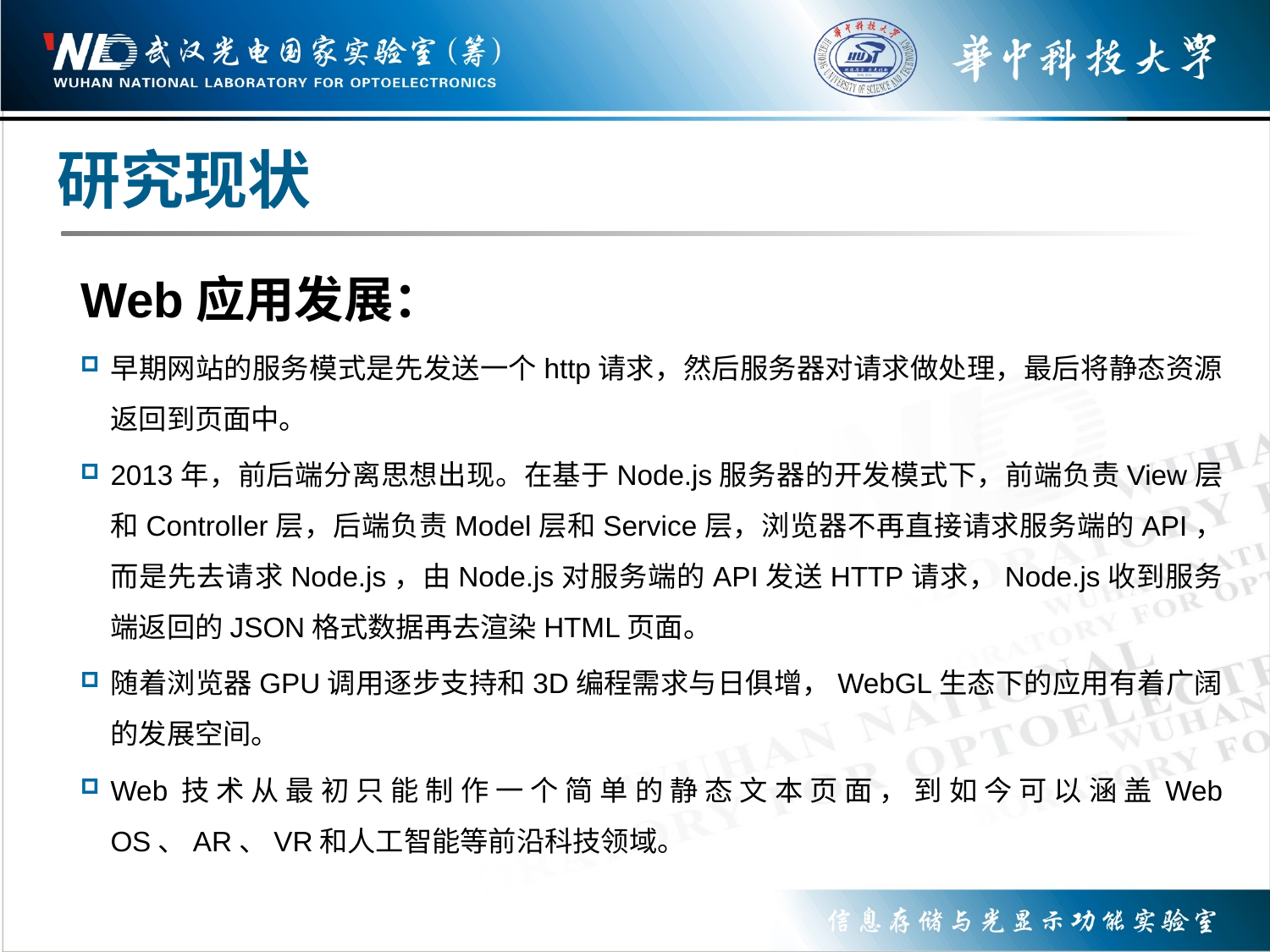

研究现状
Web应用发展：
早期网站的服务模式是先发送一个http请求，然后服务器对请求做处理，最后将静态资源返回到页面中。
2013年，前后端分离思想出现。在基于Node.js服务器的开发模式下，前端负责View层和Controller层，后端负责Model层和Service层，浏览器不再直接请求服务端的API，而是先去请求Node.js，由Node.js对服务端的API发送HTTP请求，Node.js收到服务端返回的JSON格式数据再去渲染HTML页面。
随着浏览器GPU调用逐步支持和3D编程需求与日俱增，WebGL生态下的应用有着广阔的发展空间。
Web技术从最初只能制作一个简单的静态文本页面，到如今可以涵盖Web OS、AR、VR和人工智能等前沿科技领域。